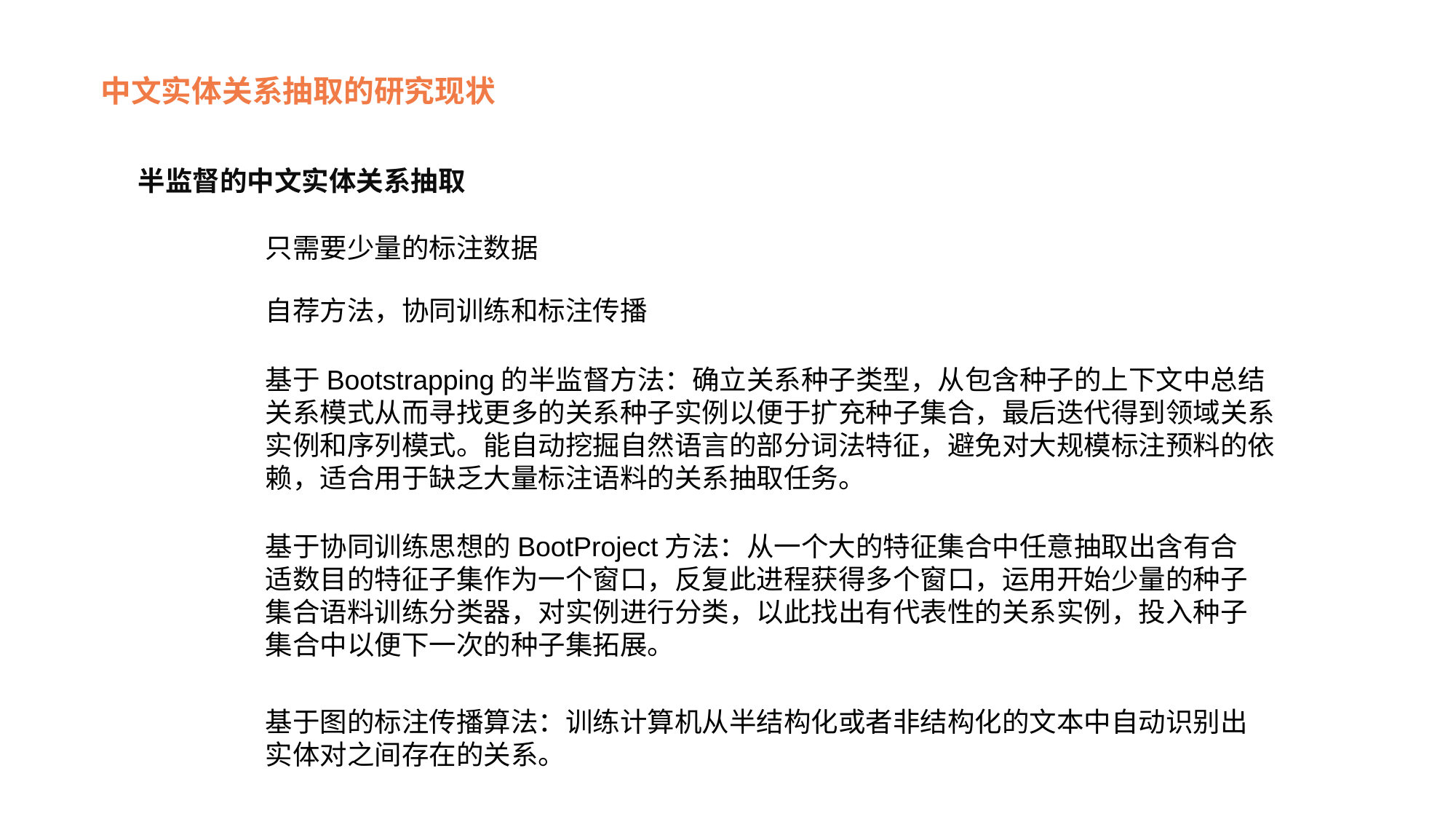

中文实体关系抽取的研究现状
半监督的中文实体关系抽取
只需要少量的标注数据

自荐方法，协同训练和标注传播
基于Bootstrapping的半监督方法：确立关系种子类型，从包含种子的上下文中总结关系模式从而寻找更多的关系种子实例以便于扩充种子集合，最后迭代得到领域关系实例和序列模式。能自动挖掘自然语言的部分词法特征，避免对大规模标注预料的依赖，适合用于缺乏大量标注语料的关系抽取任务。
基于协同训练思想的BootProject方法：从一个大的特征集合中任意抽取出含有合适数目的特征子集作为一个窗口，反复此进程获得多个窗口，运用开始少量的种子集合语料训练分类器，对实例进行分类，以此找出有代表性的关系实例，投入种子集合中以便下一次的种子集拓展。
基于图的标注传播算法：训练计算机从半结构化或者非结构化的文本中自动识别出实体对之间存在的关系。